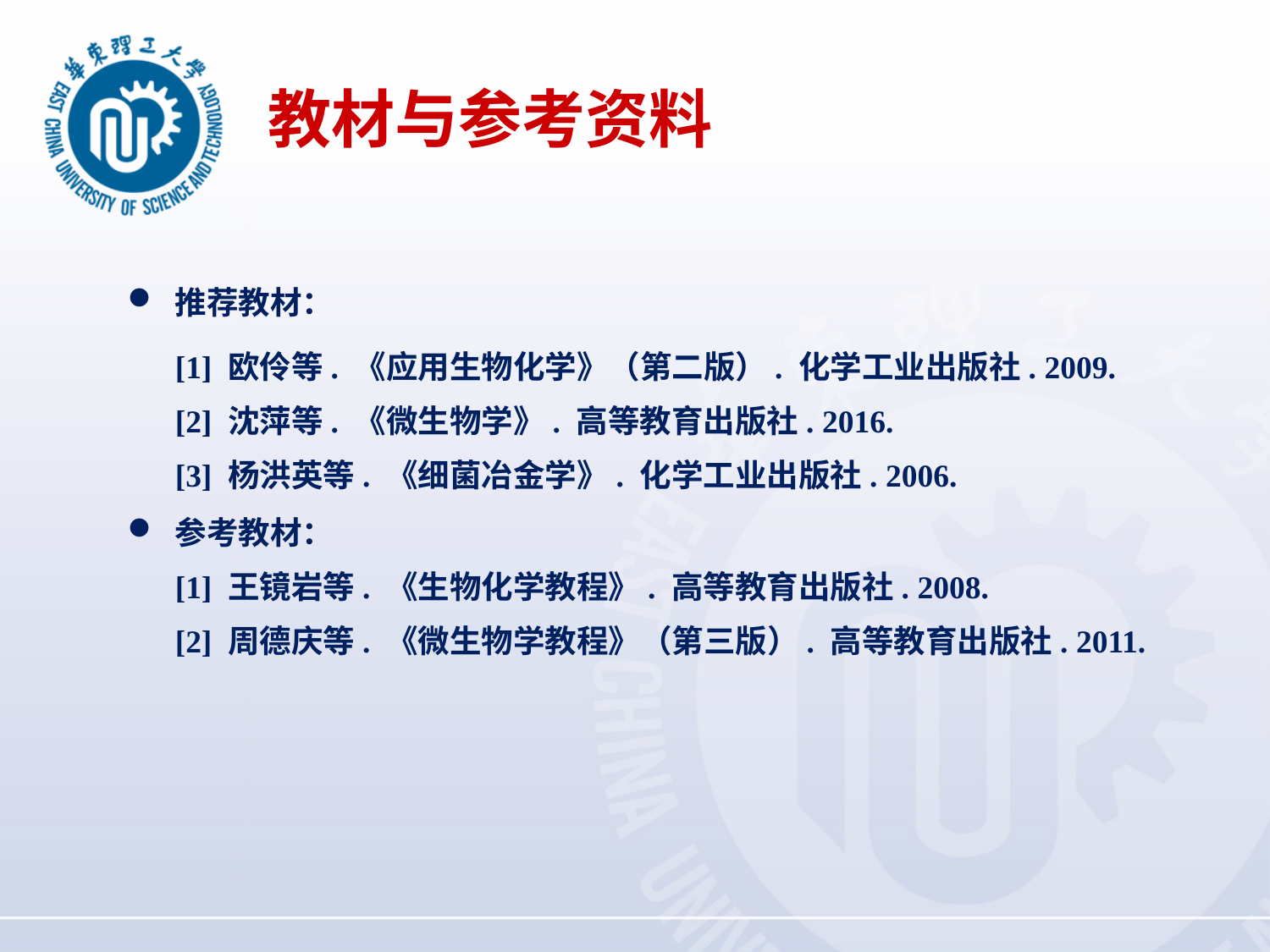

# 教材与参考资料
推荐教材：
[1] 欧伶等. 《应用生物化学》（第二版）. 化学工业出版社. 2009.
[2] 沈萍等. 《微生物学》. 高等教育出版社. 2016.
[3] 杨洪英等. 《细菌冶金学》. 化学工业出版社. 2006.
参考教材：
[1] 王镜岩等. 《生物化学教程》. 高等教育出版社. 2008.
[2] 周德庆等. 《微生物学教程》（第三版）. 高等教育出版社. 2011.